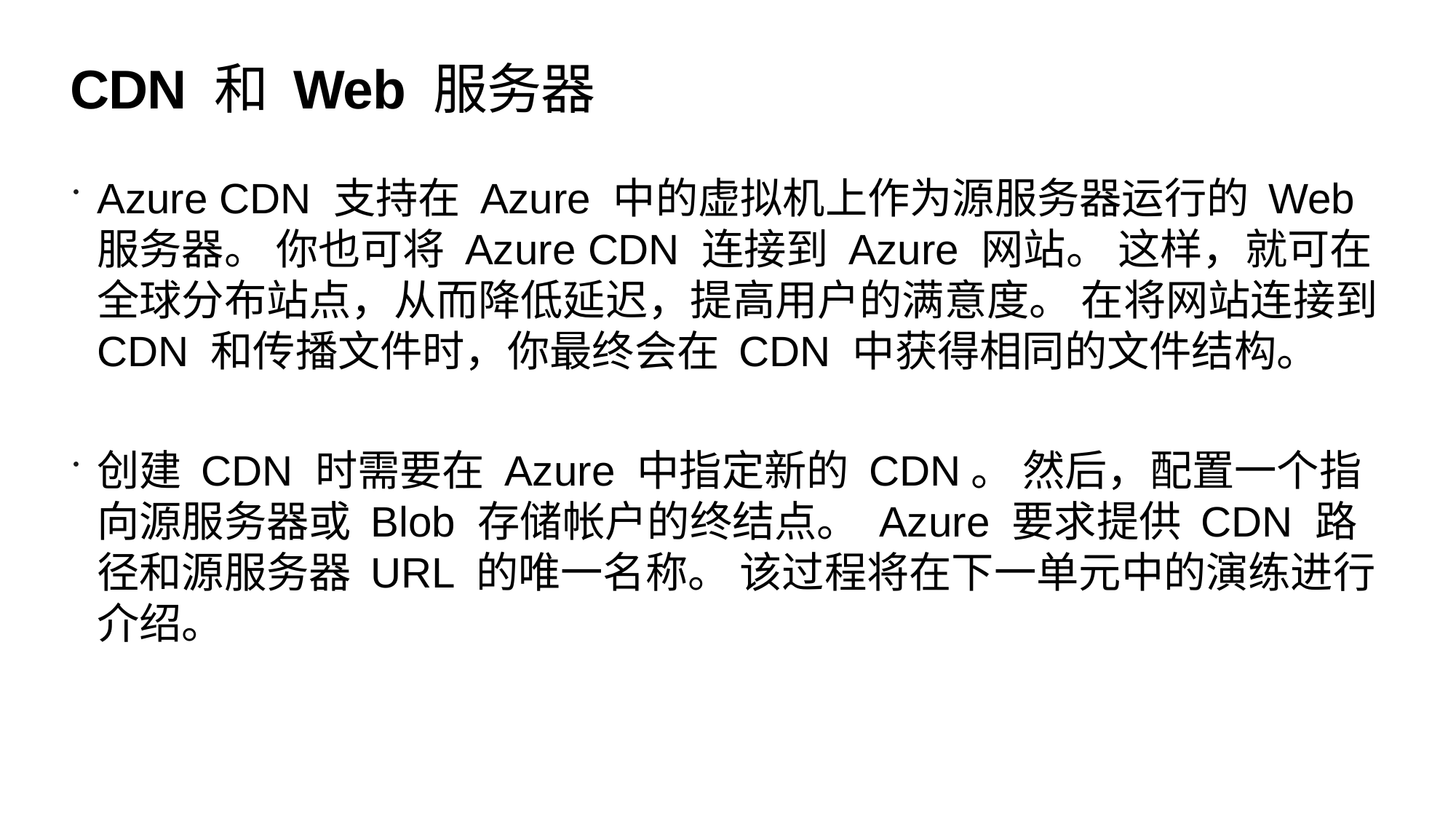

# CDN 和 Web 服务器
Azure CDN 支持在 Azure 中的虚拟机上作为源服务器运行的 Web 服务器。 你也可将 Azure CDN 连接到 Azure 网站。 这样，就可在全球分布站点，从而降低延迟，提高用户的满意度。 在将网站连接到 CDN 和传播文件时，你最终会在 CDN 中获得相同的文件结构。

创建 CDN 时需要在 Azure 中指定新的 CDN。 然后，配置一个指向源服务器或 Blob 存储帐户的终结点。 Azure 要求提供 CDN 路径和源服务器 URL 的唯一名称。 该过程将在下一单元中的演练进行介绍。